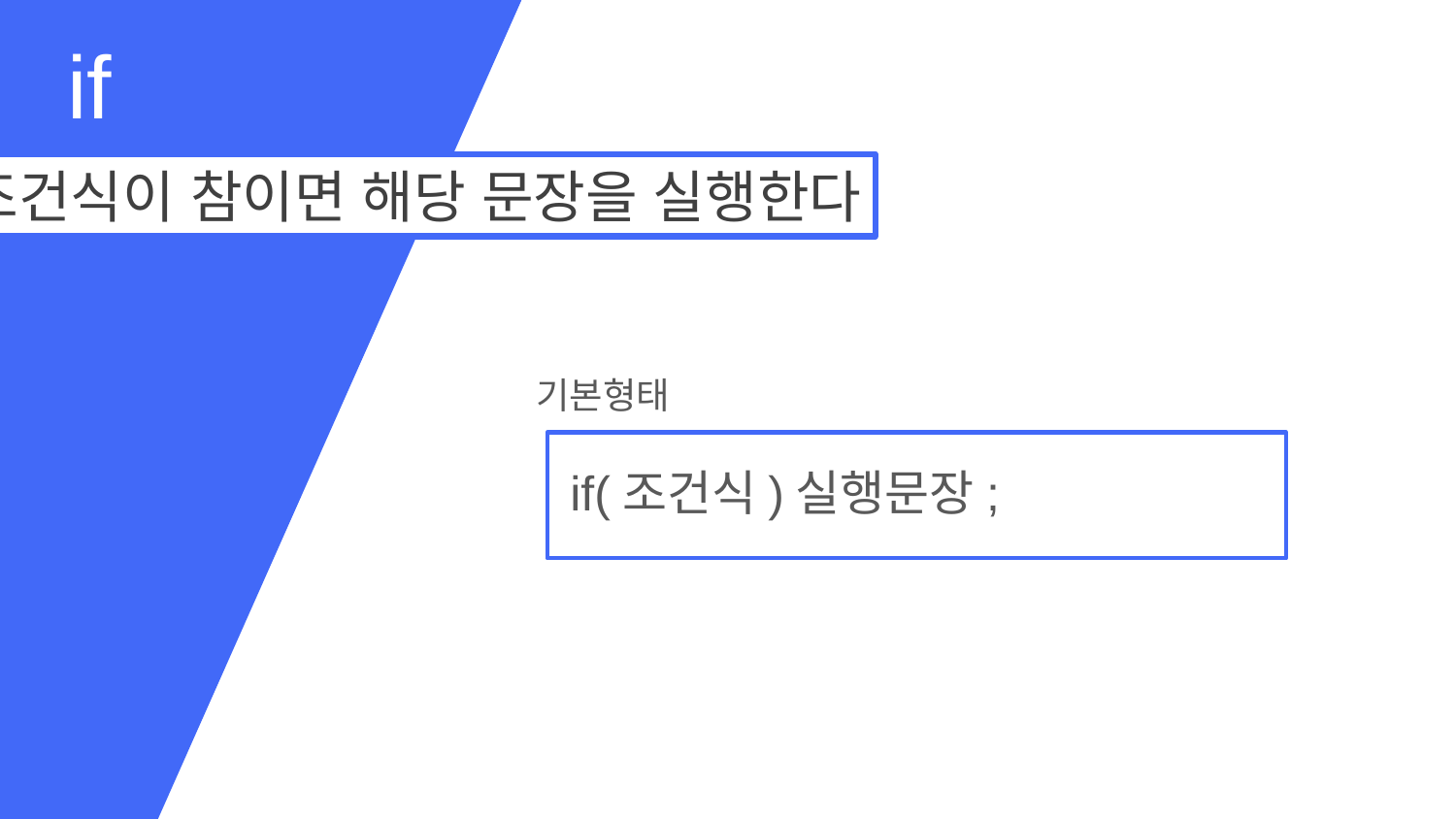

if
조건식이 참이면 해당 문장을 실행한다
기본형태

if(조건식)실행문장;